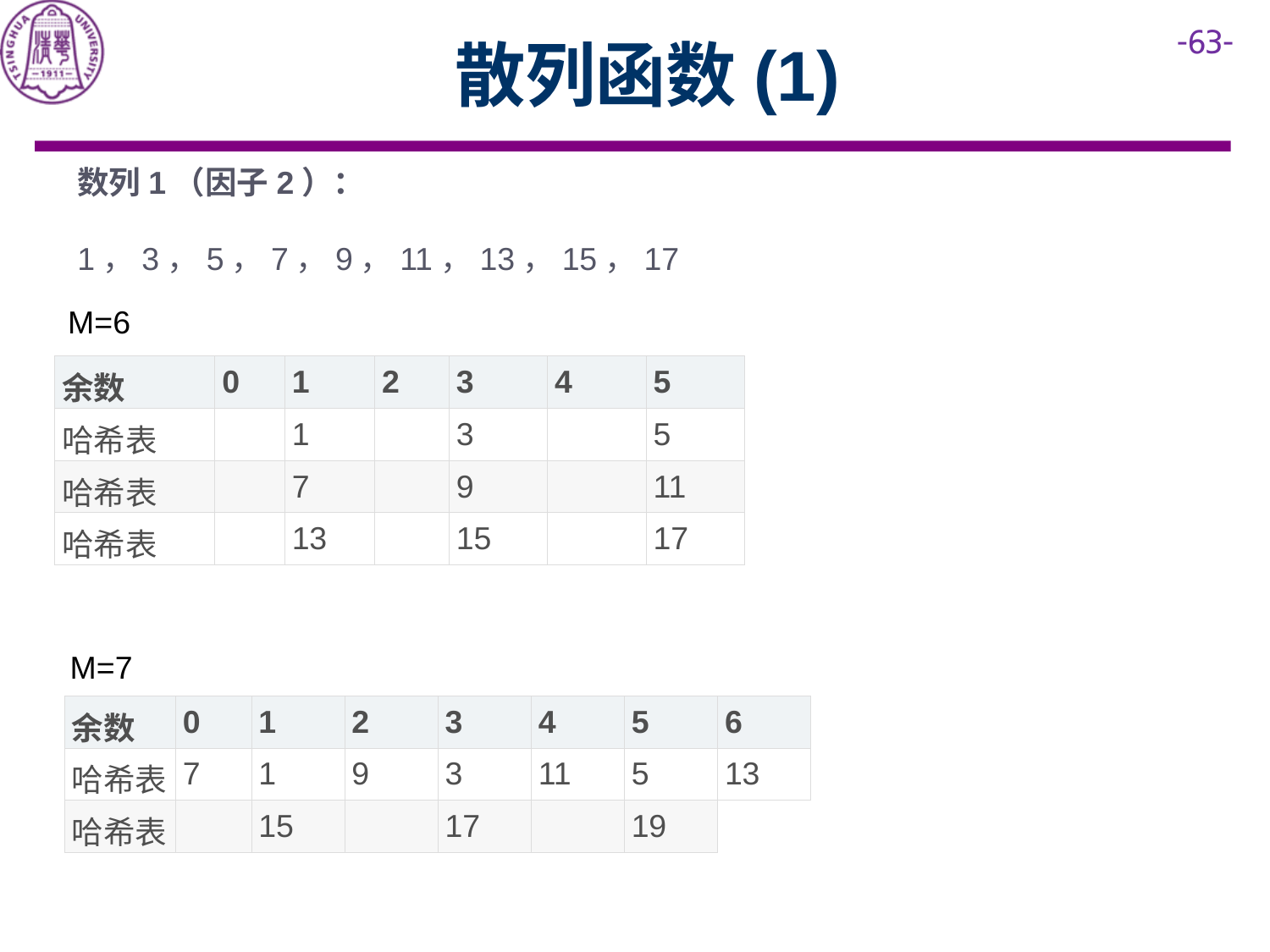

# 散列函数(1)
数列1（因子2）：
​ 1，3，5，7，9，11，13，15，17
M=6

| 余数 | 0 | 1 | 2 | 3 | 4 | 5 |
| --- | --- | --- | --- | --- | --- | --- |
| 哈希表 |  | 1 |  | 3 |  | 5 |
| 哈希表 |  | 7 |  | 9 |  | 11 |
| 哈希表 |  | 13 |  | 15 |  | 17 |
M=7
| 余数 | 0 | 1 | 2 | 3 | 4 | 5 | 6 |
| --- | --- | --- | --- | --- | --- | --- | --- |
| 哈希表 | 7 | 1 | 9 | 3 | 11 | 5 | 13 |
| 哈希表 |  | 15 |  | 17 |  | 19 |  |